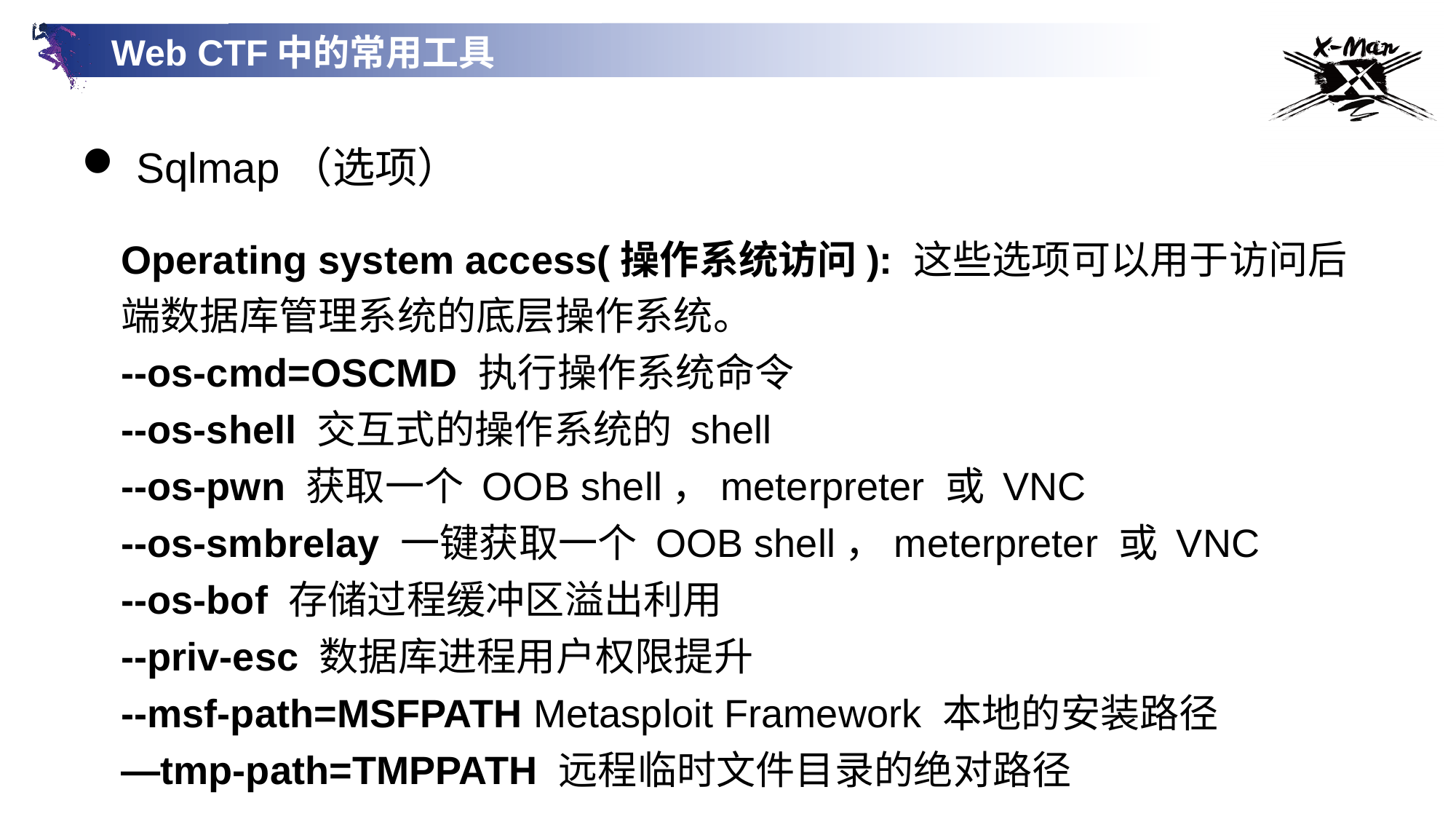

Web CTF中的常用工具
Sqlmap（选项）
Operating system access(操作系统访问): 这些选项可以用于访问后端数据库管理系统的底层操作系统。
--os-cmd=OSCMD 执行操作系统命令
--os-shell 交互式的操作系统的 shell
--os-pwn 获取一个 OOB shell，meterpreter 或 VNC
--os-smbrelay 一键获取一个 OOB shell，meterpreter 或 VNC
--os-bof 存储过程缓冲区溢出利用
--priv-esc 数据库进程用户权限提升
--msf-path=MSFPATH Metasploit Framework 本地的安装路径
—tmp-path=TMPPATH 远程临时文件目录的绝对路径